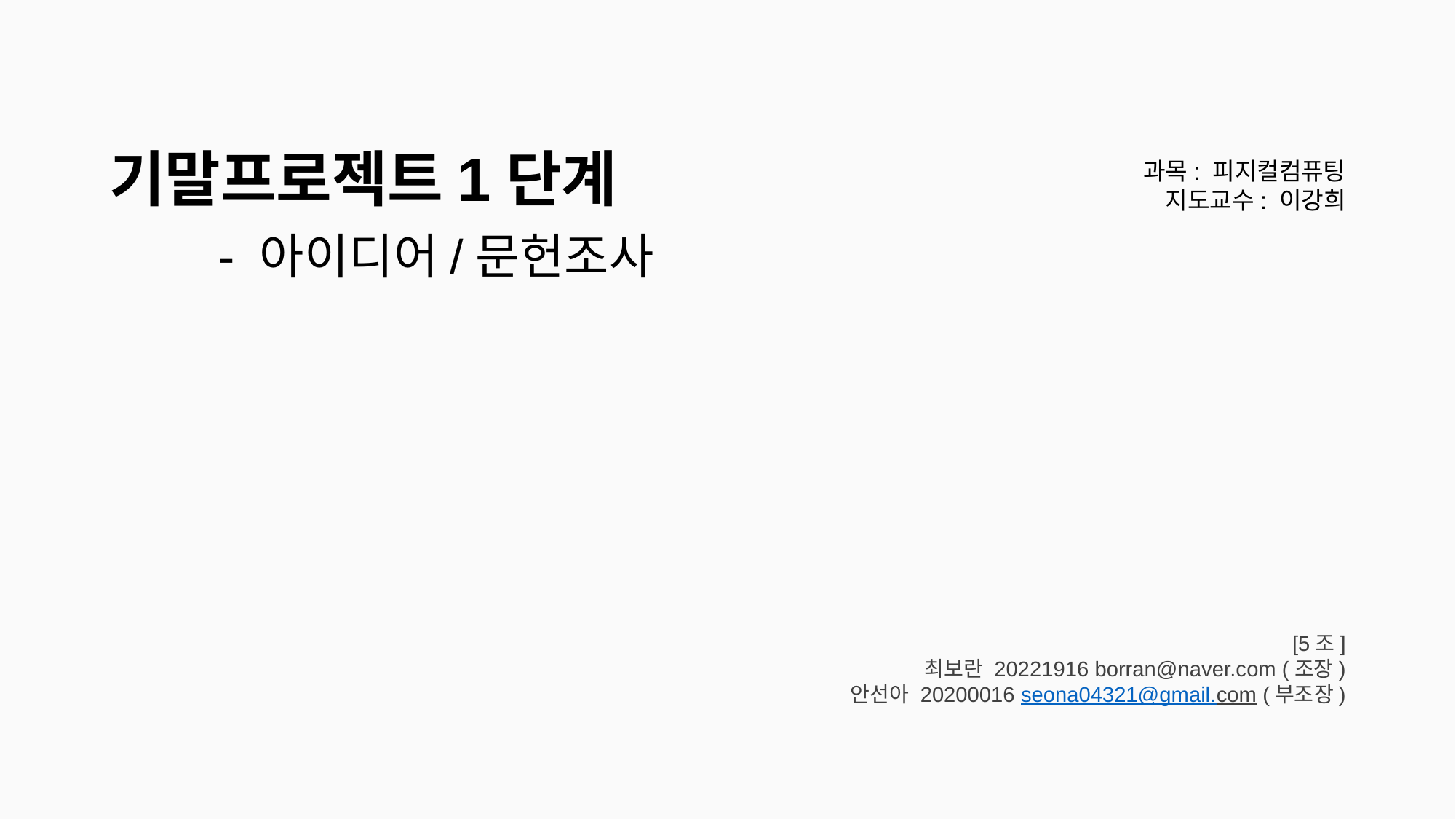

기말프로젝트1단계
	- 아이디어/문헌조사
과목: 피지컬컴퓨팅
지도교수: 이강희
[5조]
최보란 20221916 borran@naver.com (조장)
안선아 20200016 seona04321@gmail.com (부조장)